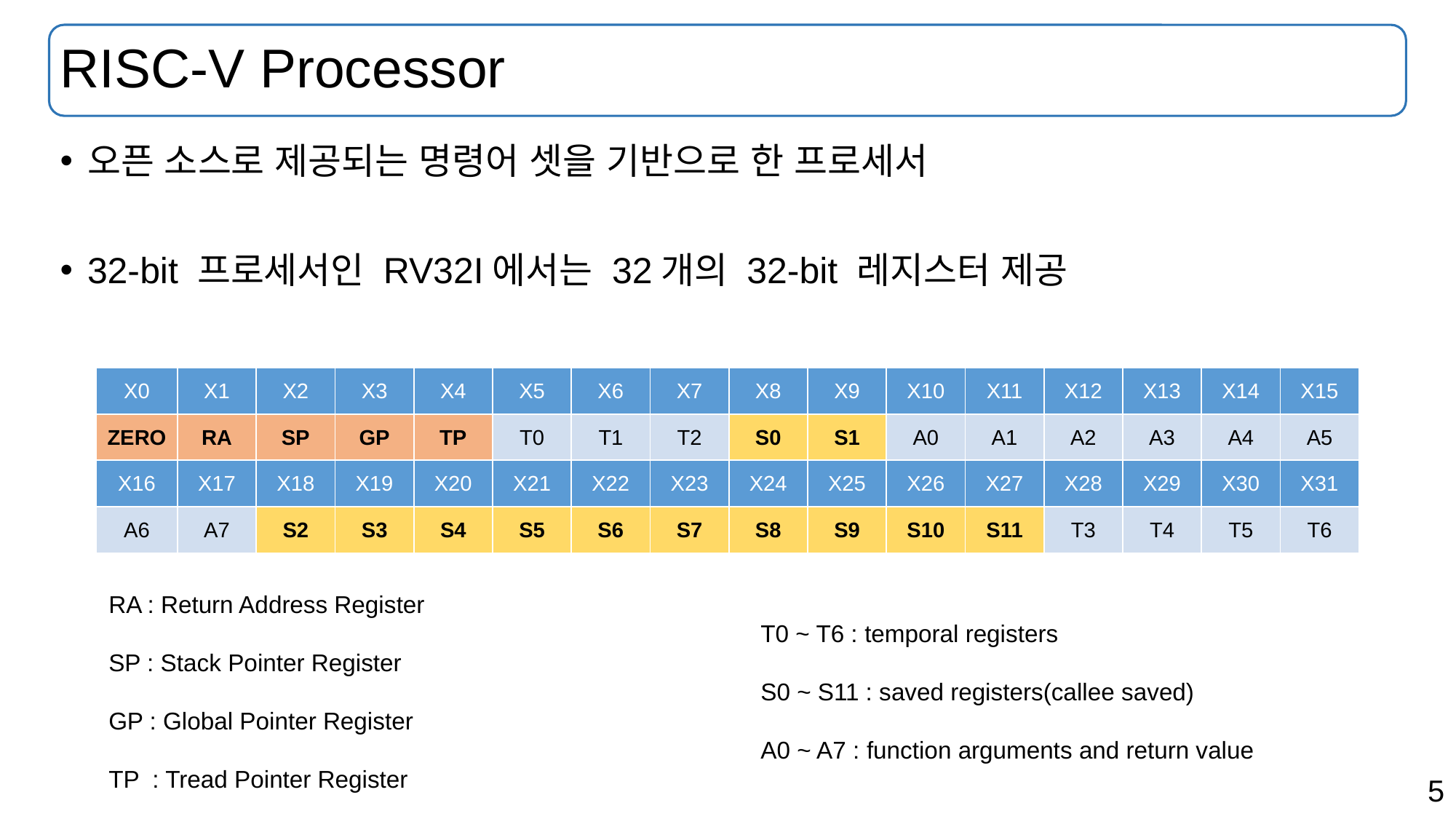

# RISC-V Processor
오픈 소스로 제공되는 명령어 셋을 기반으로 한 프로세서

32-bit 프로세서인 RV32I에서는 32개의 32-bit 레지스터 제공

| X0 | X1 | X2 | X3 | X4 | X5 | X6 | X7 | X8 | X9 | X10 | X11 | X12 | X13 | X14 | X15 |
| --- | --- | --- | --- | --- | --- | --- | --- | --- | --- | --- | --- | --- | --- | --- | --- |
| ZERO | RA | SP | GP | TP | T0 | T1 | T2 | S0 | S1 | A0 | A1 | A2 | A3 | A4 | A5 |
| X16 | X17 | X18 | X19 | X20 | X21 | X22 | X23 | X24 | X25 | X26 | X27 | X28 | X29 | X30 | X31 |
| --- | --- | --- | --- | --- | --- | --- | --- | --- | --- | --- | --- | --- | --- | --- | --- |
| A6 | A7 | S2 | S3 | S4 | S5 | S6 | S7 | S8 | S9 | S10 | S11 | T3 | T4 | T5 | T6 |
RA : Return Address Register

SP : Stack Pointer Register

GP : Global Pointer Register

TP  : Tread Pointer Register
T0 ~ T6 : temporal registers

S0 ~ S11 : saved registers(callee saved)

A0 ~ A7 : function arguments and return value